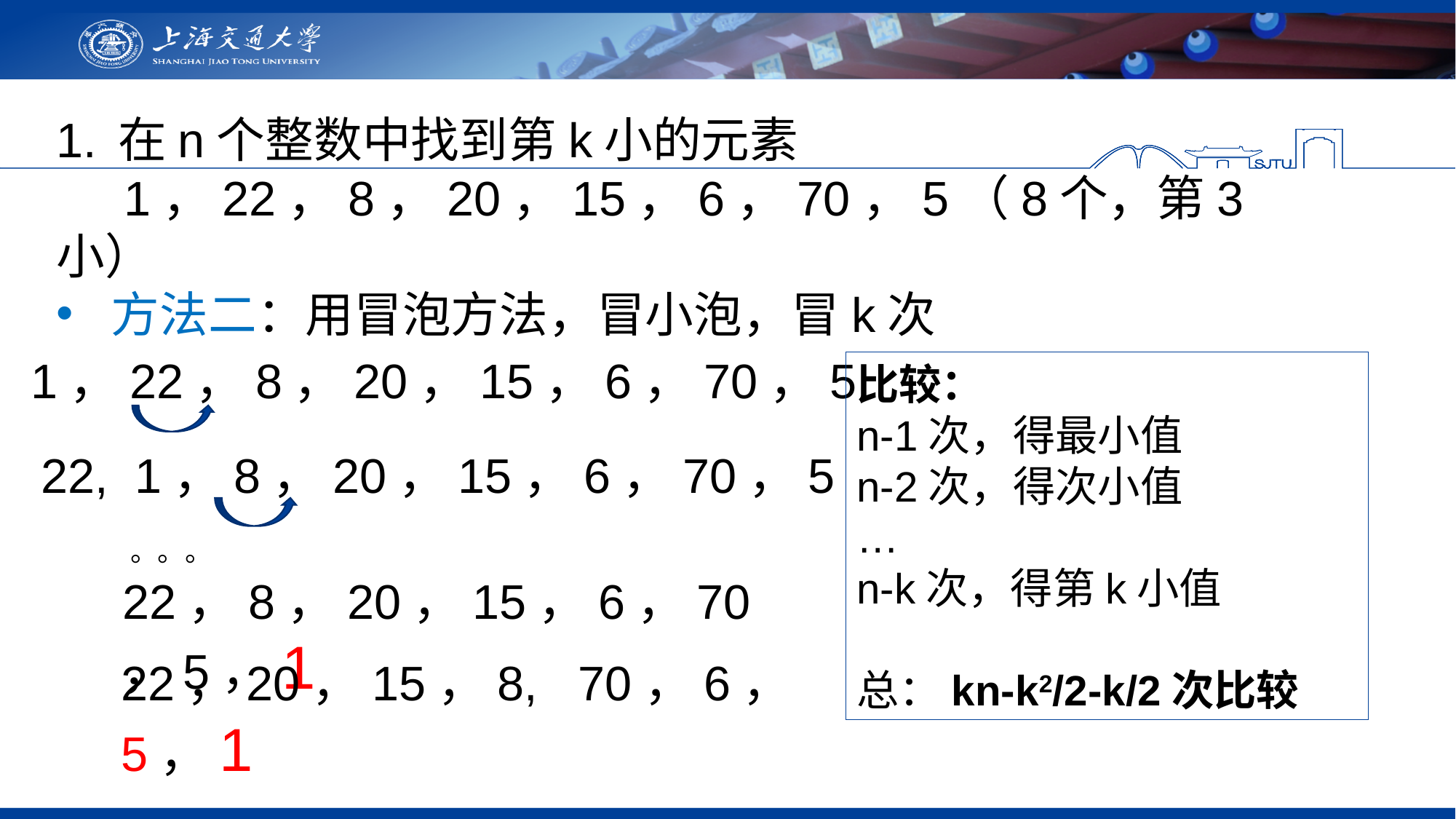

在n个整数中找到第k小的元素
     1，22，8，20，15，6，70，5（8个，第3小）
方法二：用冒泡方法，冒小泡，冒k次
1，22，8，20，15，6，70，5
比较：
n-1次，得最小值
n-2次，得次小值
…
n-k次，得第k小值

总：kn-k2/2-k/2次比较

22,  1，8，20，15，6，70，5

。。。
22，8，20，15，6，70，5，1
22，20，15，8,   70，6，5，1